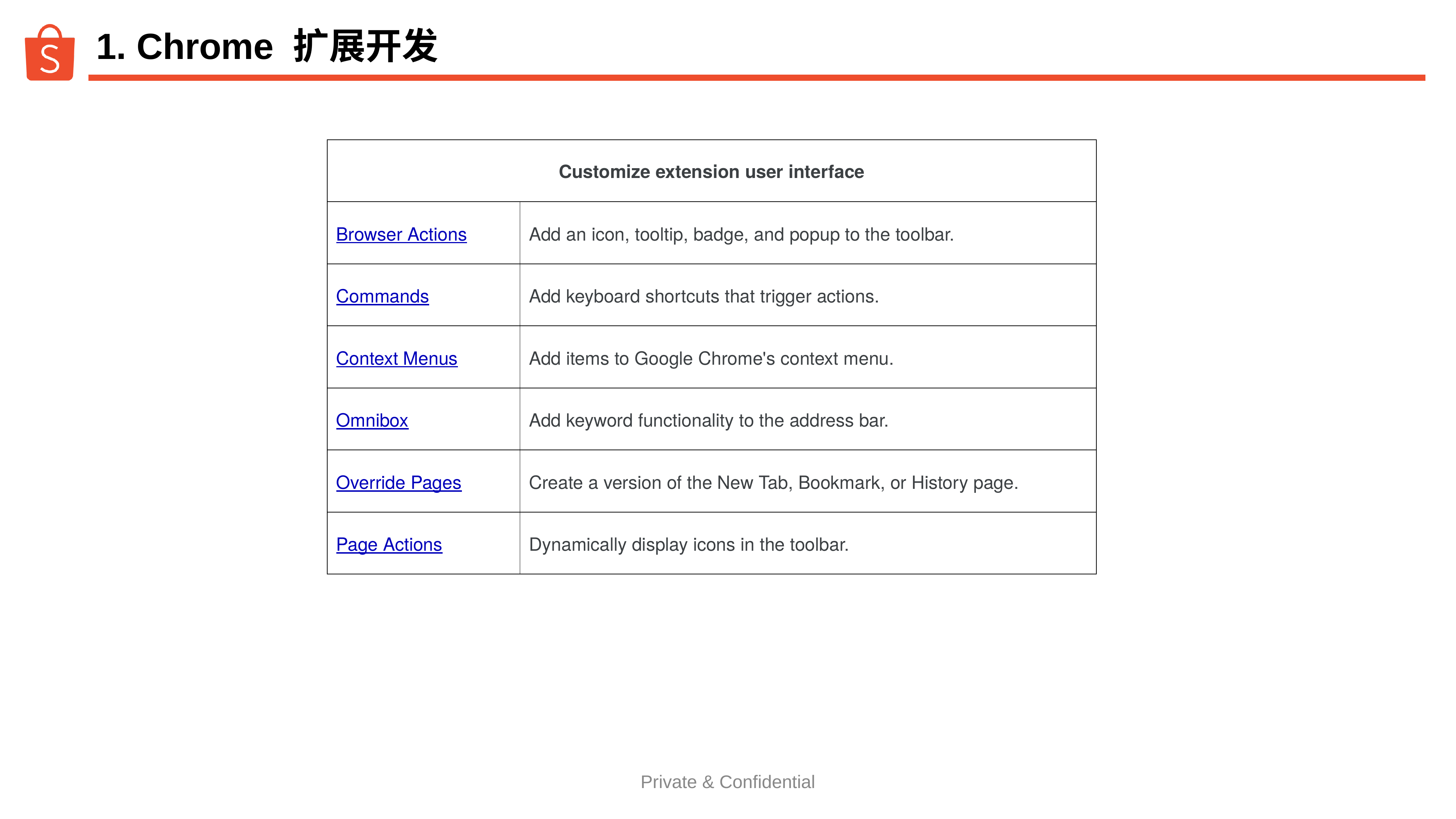

# 1. Chrome 扩展开发
| Customize extension user interface |  |
| --- | --- |
| Browser Actions | Add an icon, tooltip, badge, and popup to the toolbar. |
| Commands | Add keyboard shortcuts that trigger actions. |
| Context Menus | Add items to Google Chrome's context menu. |
| Omnibox | Add keyword functionality to the address bar. |
| Override Pages | Create a version of the New Tab, Bookmark, or History page. |
| Page Actions | Dynamically display icons in the toolbar. |
Private & Confidential
16